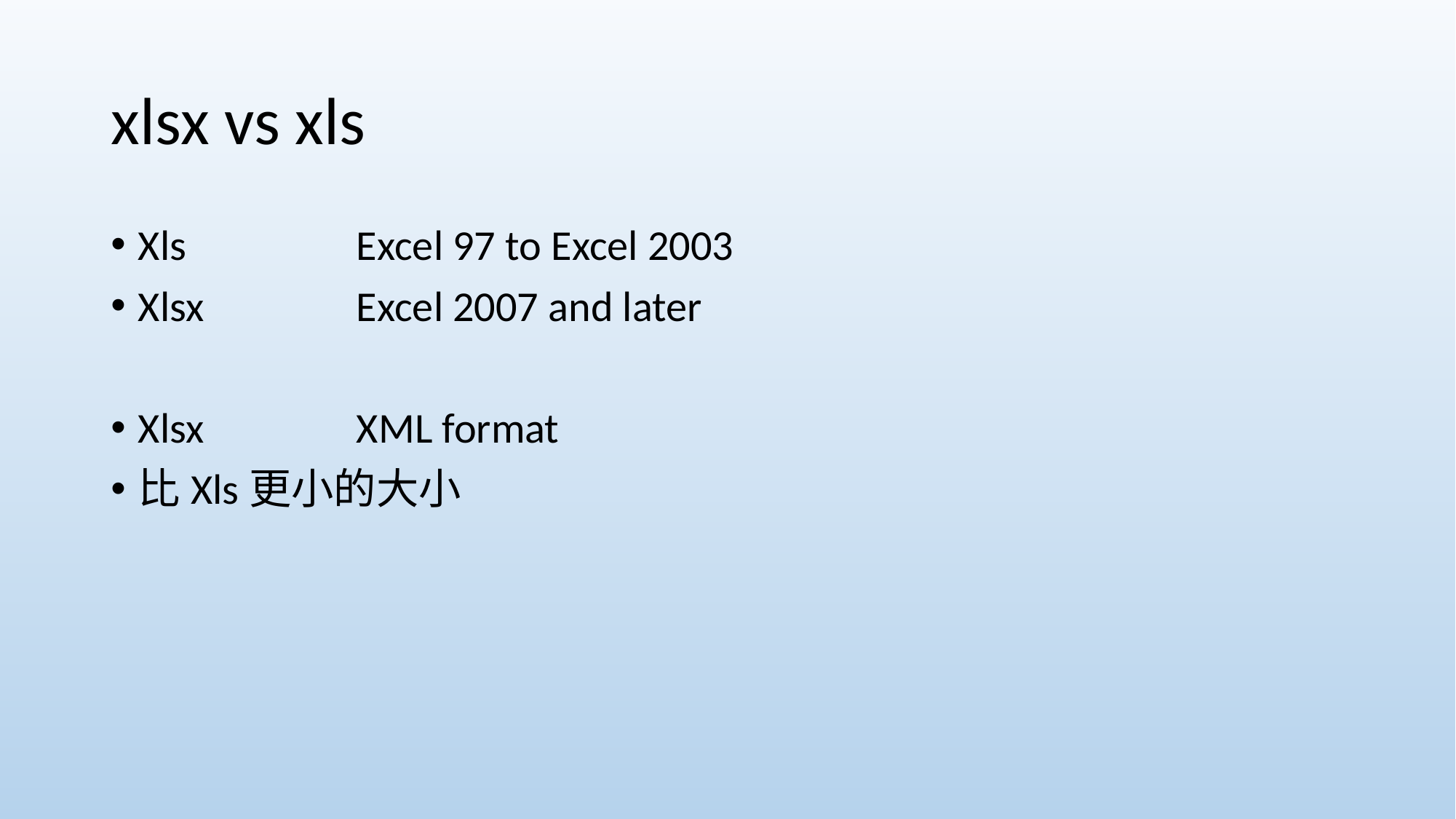

# xlsx vs xls
Xls 		Excel 97 to Excel 2003
Xlsx		Excel 2007 and later

Xlsx		XML format
比Xls更小的大小